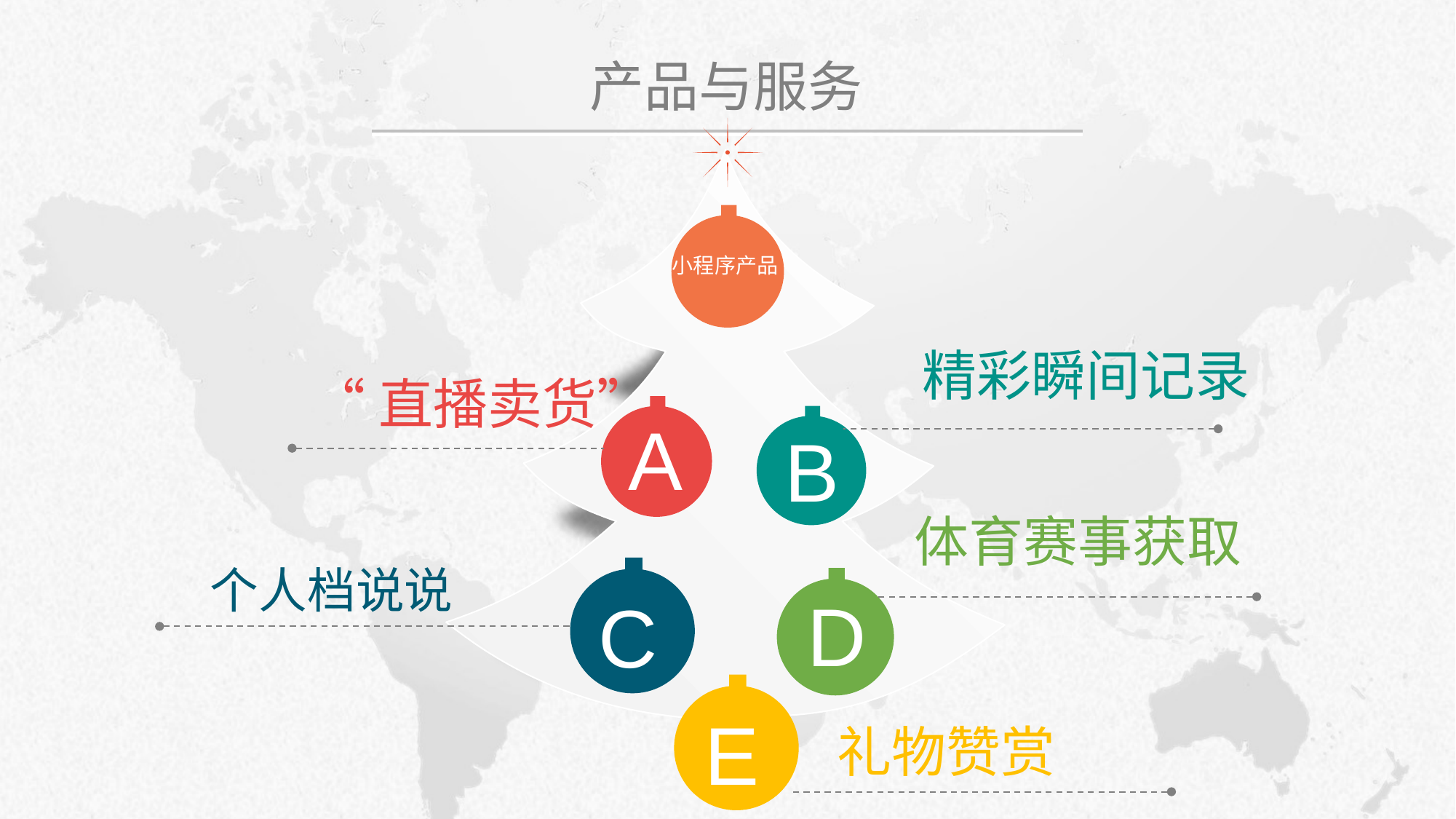

# 产品与服务

小程序产品

精彩瞬间记录
“直播卖货”

A

B
体育赛事获取
个人档说说

C

D

E
礼物赞赏